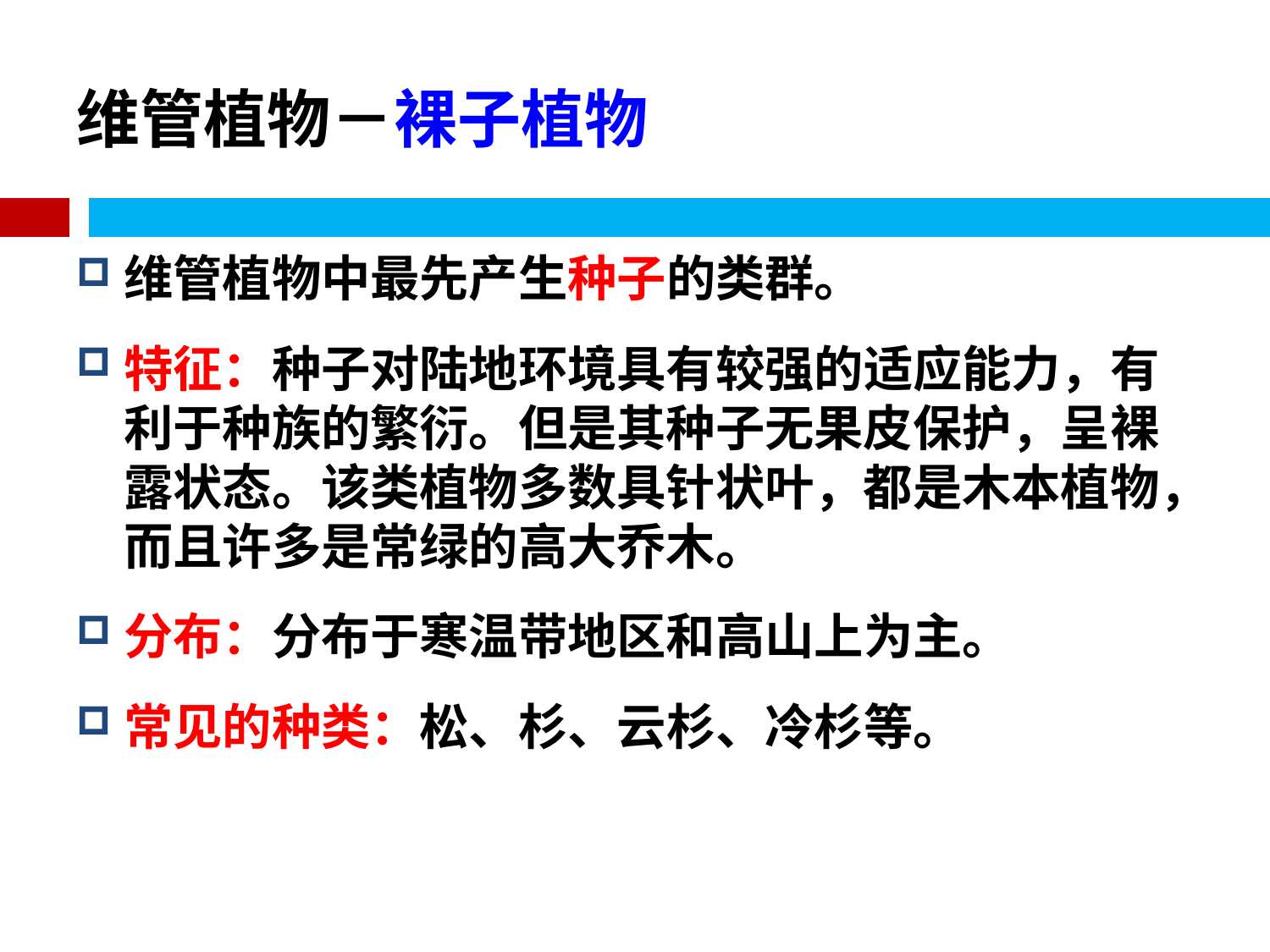

# 维管植物－裸子植物
维管植物中最先产生种子的类群。
特征：种子对陆地环境具有较强的适应能力，有利于种族的繁衍。但是其种子无果皮保护，呈裸露状态。该类植物多数具针状叶，都是木本植物，而且许多是常绿的高大乔木。
分布：分布于寒温带地区和高山上为主。
常见的种类：松、杉、云杉、冷杉等。